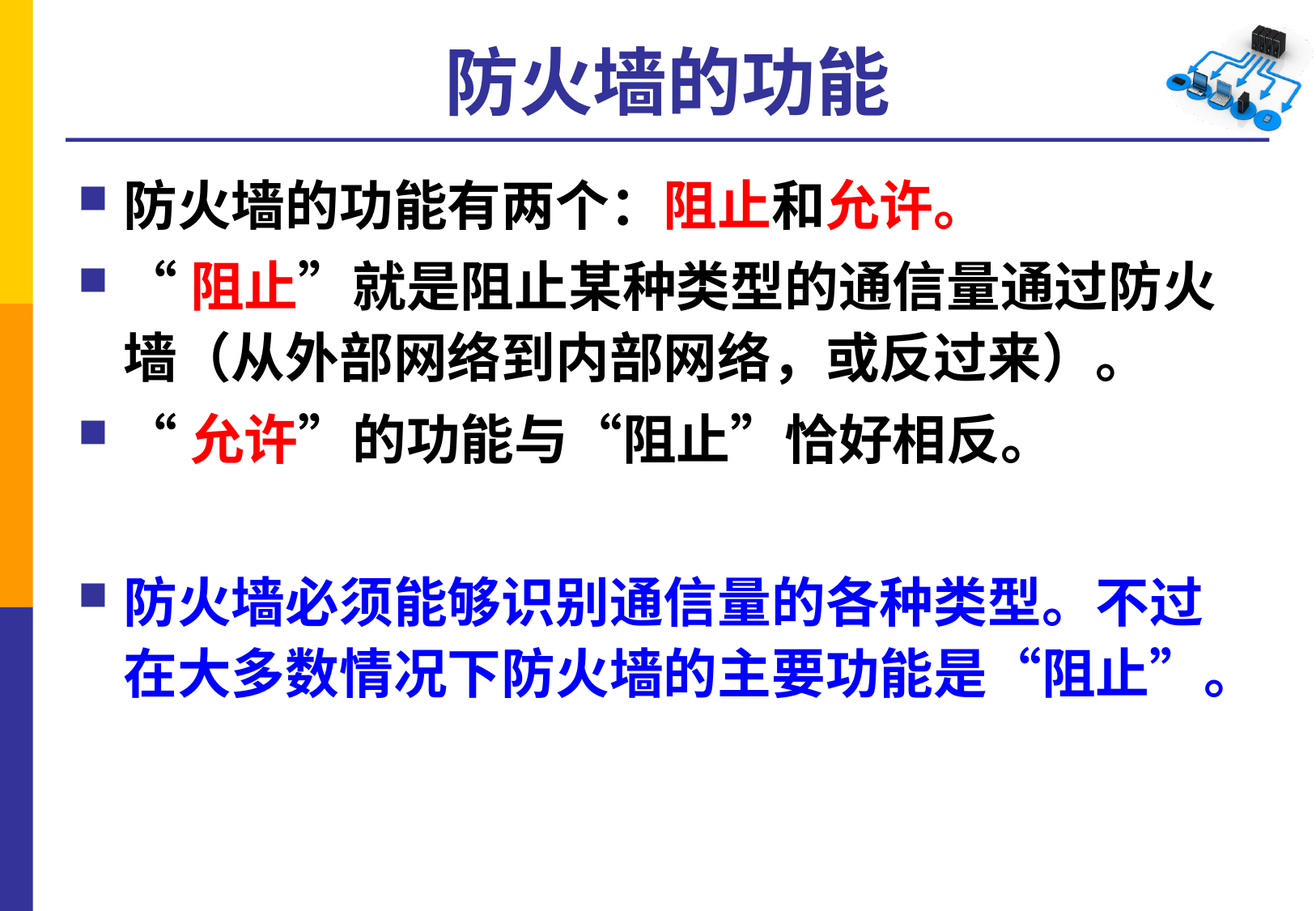

# 防火墙的功能
防火墙的功能有两个：阻止和允许。
“阻止”就是阻止某种类型的通信量通过防火墙（从外部网络到内部网络，或反过来）。
“允许”的功能与“阻止”恰好相反。

防火墙必须能够识别通信量的各种类型。不过在大多数情况下防火墙的主要功能是“阻止”。